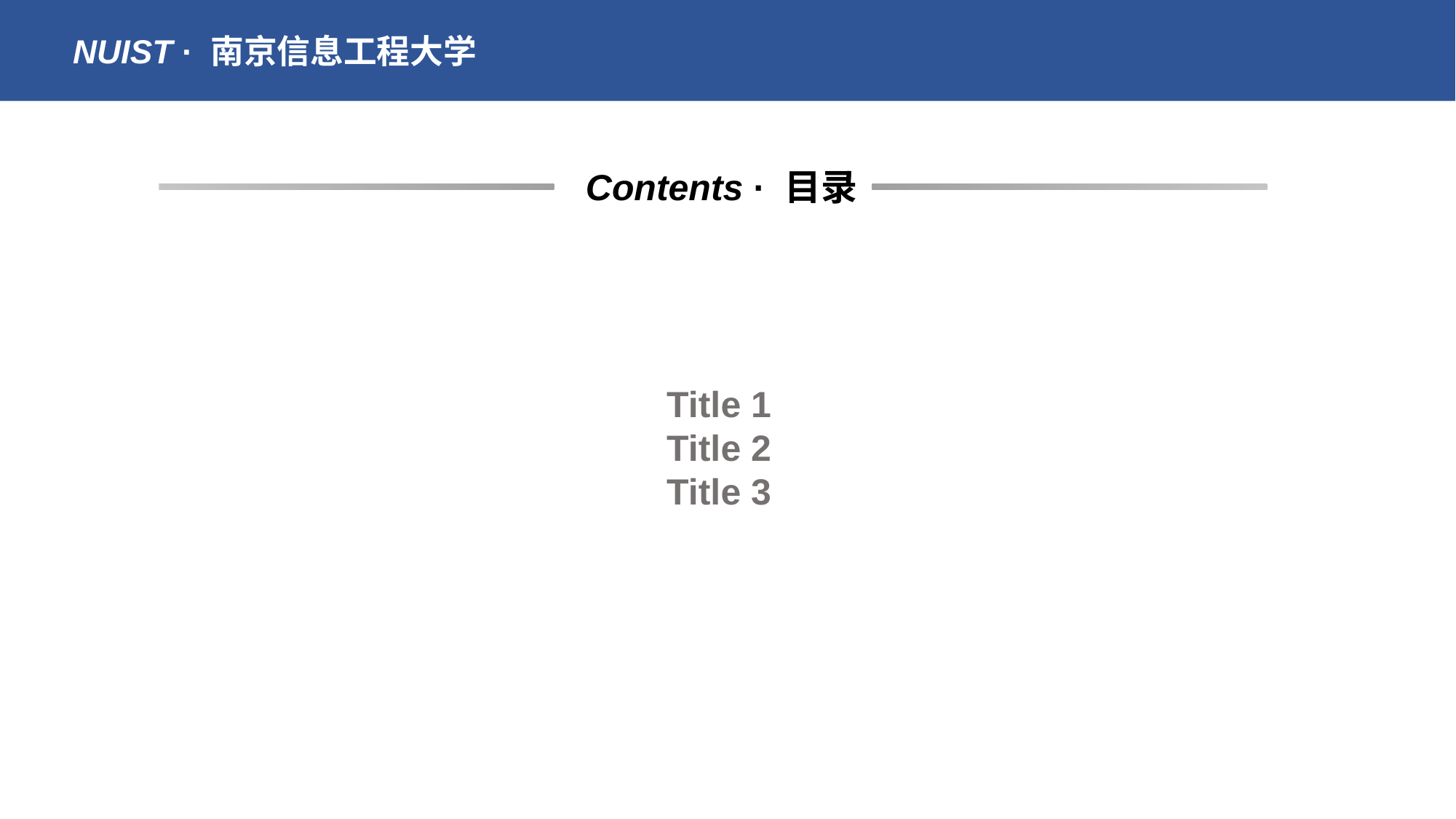

NUIST · 南京信息工程大学
Contents · 目录

Title 1
Title 2
Title 3